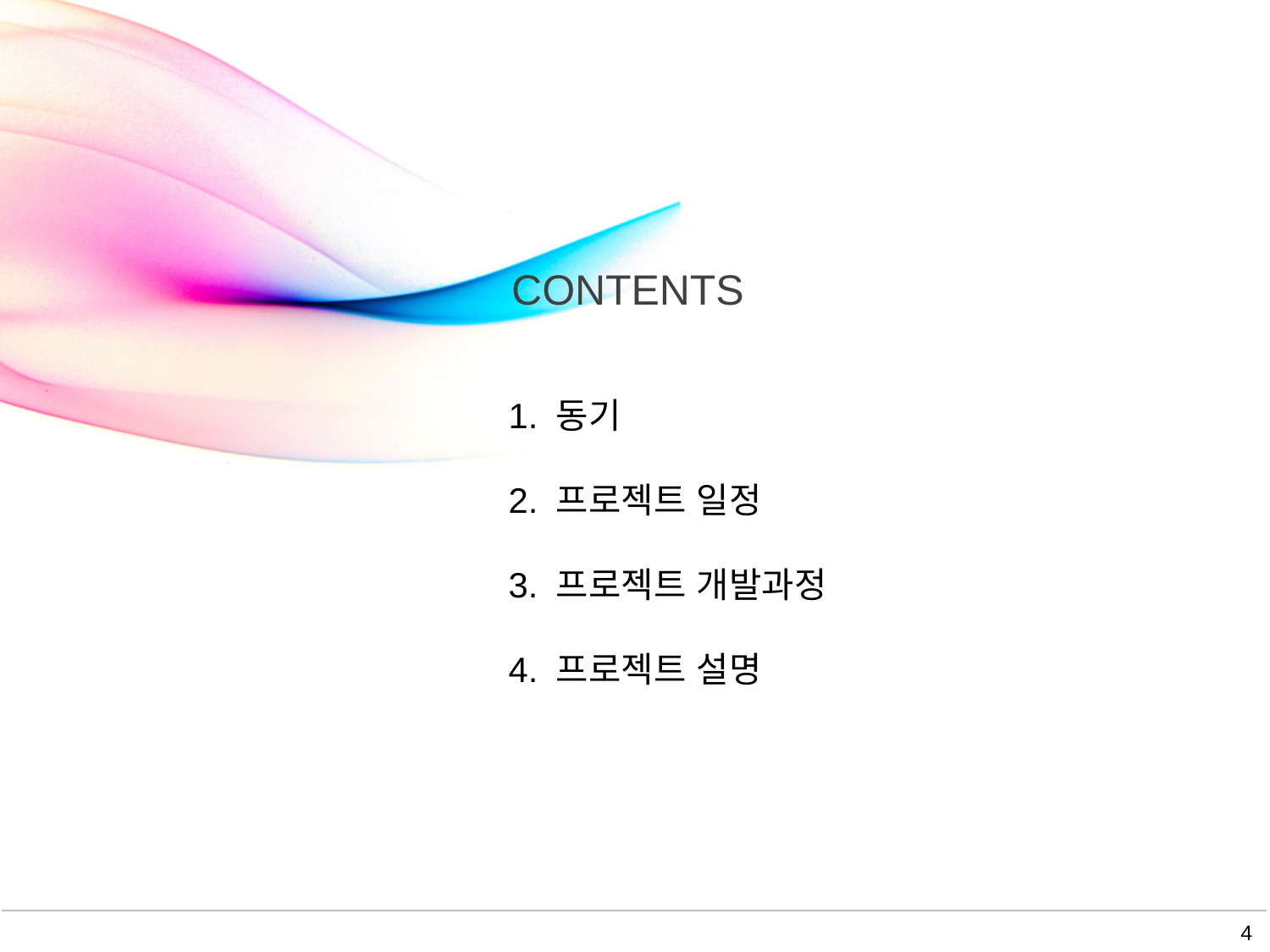

1. 동기

2. 프로젝트 일정

3. 프로젝트 개발과정

4. 프로젝트 설명
4